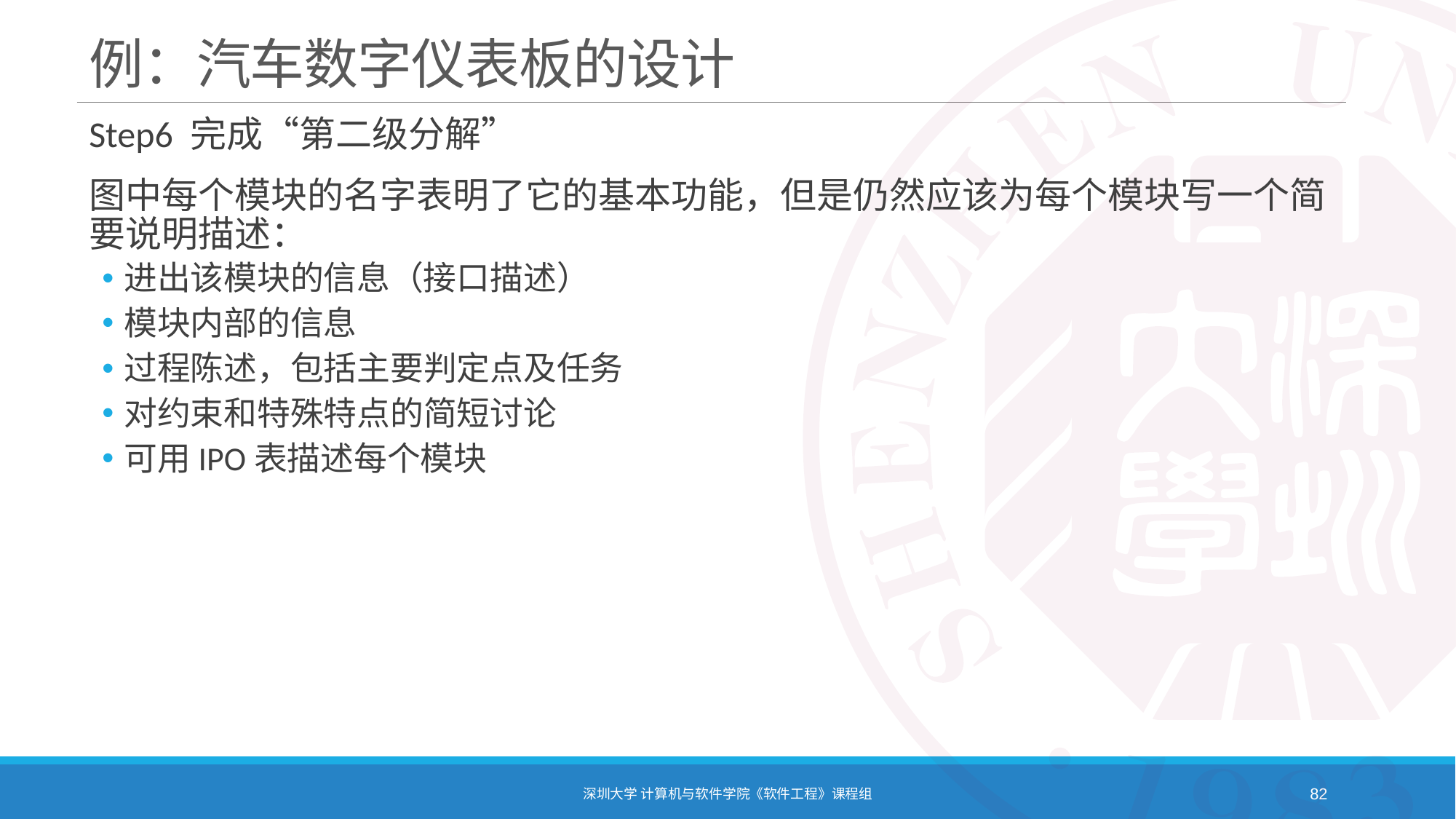

# 例：汽车数字仪表板的设计
Step6 完成“第二级分解”
图中每个模块的名字表明了它的基本功能，但是仍然应该为每个模块写一个简要说明描述：
进出该模块的信息（接口描述）
模块内部的信息
过程陈述，包括主要判定点及任务
对约束和特殊特点的简短讨论
可用IPO表描述每个模块

深圳大学 计算机与软件学院《软件工程》课程组
82